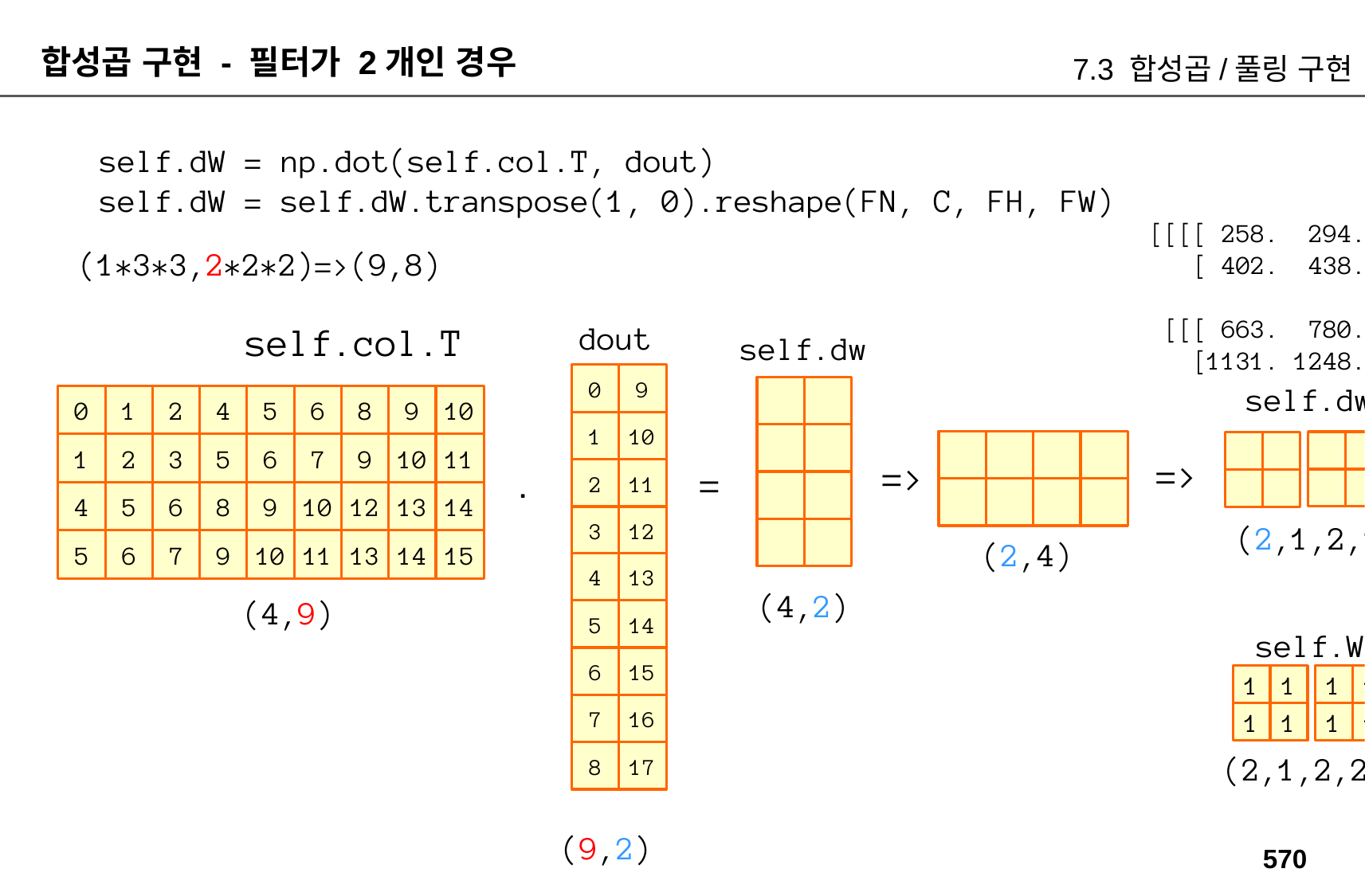

합성곱 구현 - 필터가 2개인 경우
7.3 합성곱/풀링 구현
self.dW = np.dot(self.col.T, dout)
self.dW = self.dW.transpose(1, 0).reshape(FN, C, FH, FW)
[[[[ 258.  294.]
   [ 402.  438.]]]

 [[[ 663.  780.]
   [1131. 1248.]]]]
(1*3*3,2*2*2)=>(9,8)
self.col.T
dout
self.dw
0
9
self.dw

0
1
2
4
5
6
8
9
10
1
10

1
2
3
5
6
7
9
10
11
=>
=>
=
.
2
11

4
5
6
8
9
10
12
13
14
3
12
(2,1,2,2)

(2,4)
5
6
7
9
10
11
13
14
15
4
13
(4,2)
(4,9)
5
14
self.W
6
15
1
1
1
1
7
16
1
1
1
1
8
17
(2,1,2,2)
(9,2)